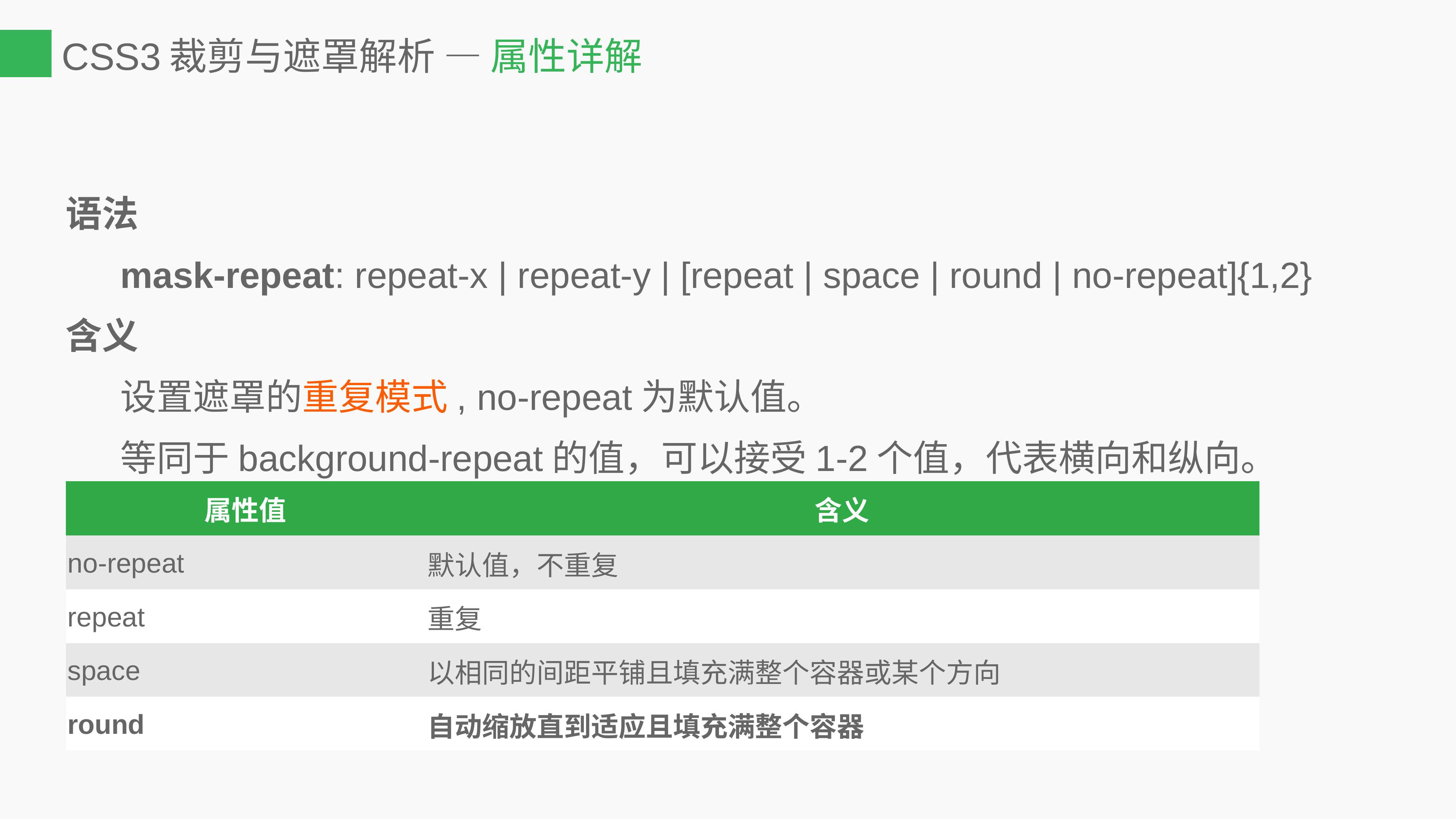

# CSS3裁剪与遮罩解析 — 属性详解
语法
	mask-repeat: repeat-x | repeat-y | [repeat | space | round | no-repeat]{1,2}
含义
	设置遮罩的重复模式, no-repeat为默认值。
	等同于background-repeat的值，可以接受1-2个值，代表横向和纵向。

| 属性值 | 含义 |
| --- | --- |
| no-repeat | 默认值，不重复 |
| repeat | 重复 |
| space | 以相同的间距平铺且填充满整个容器或某个方向 |
| round | 自动缩放直到适应且填充满整个容器 |